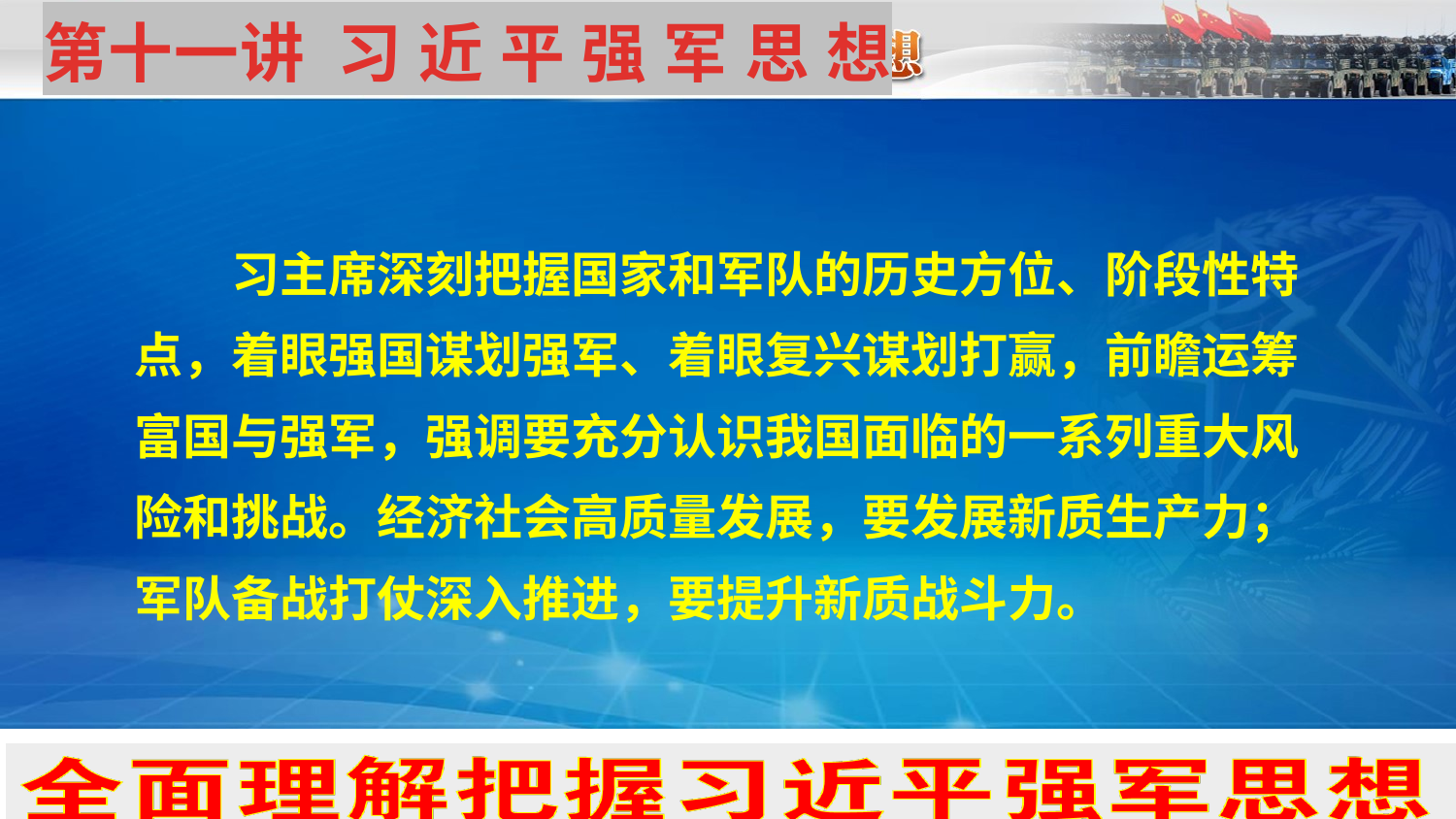

习主席深刻把握国家和军队的历史方位、阶段性特点，着眼强国谋划强军、着眼复兴谋划打赢，前瞻运筹富国与强军，强调要充分认识我国面临的一系列重大风险和挑战。经济社会高质量发展，要发展新质生产力；军队备战打仗深入推进，要提升新质战斗力。